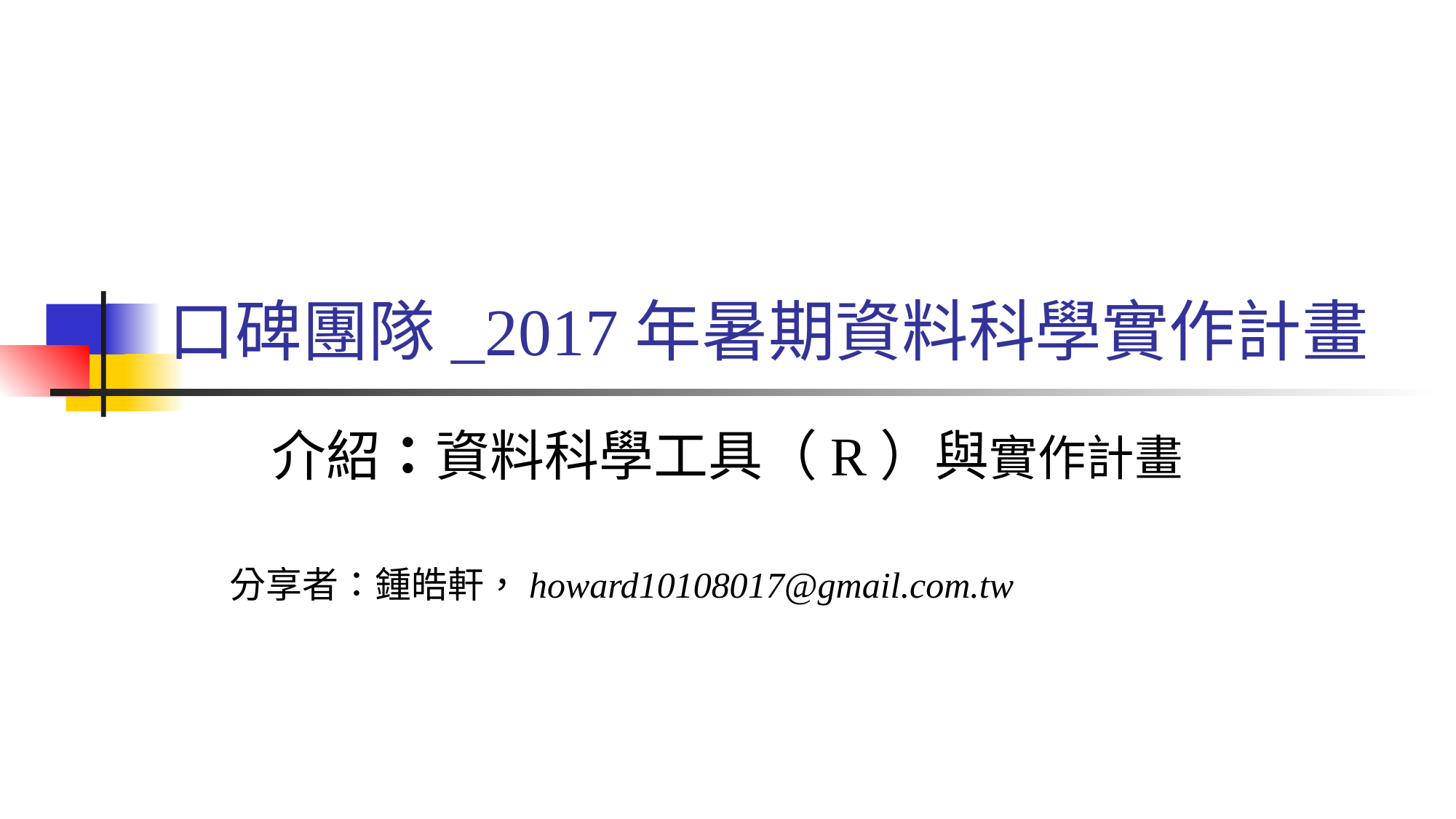

# 口碑團隊_2017年暑期資料科學實作計畫
介紹：資料科學工具（R）與實作計畫

分享者：鍾皓軒，howard10108017@gmail.com.tw